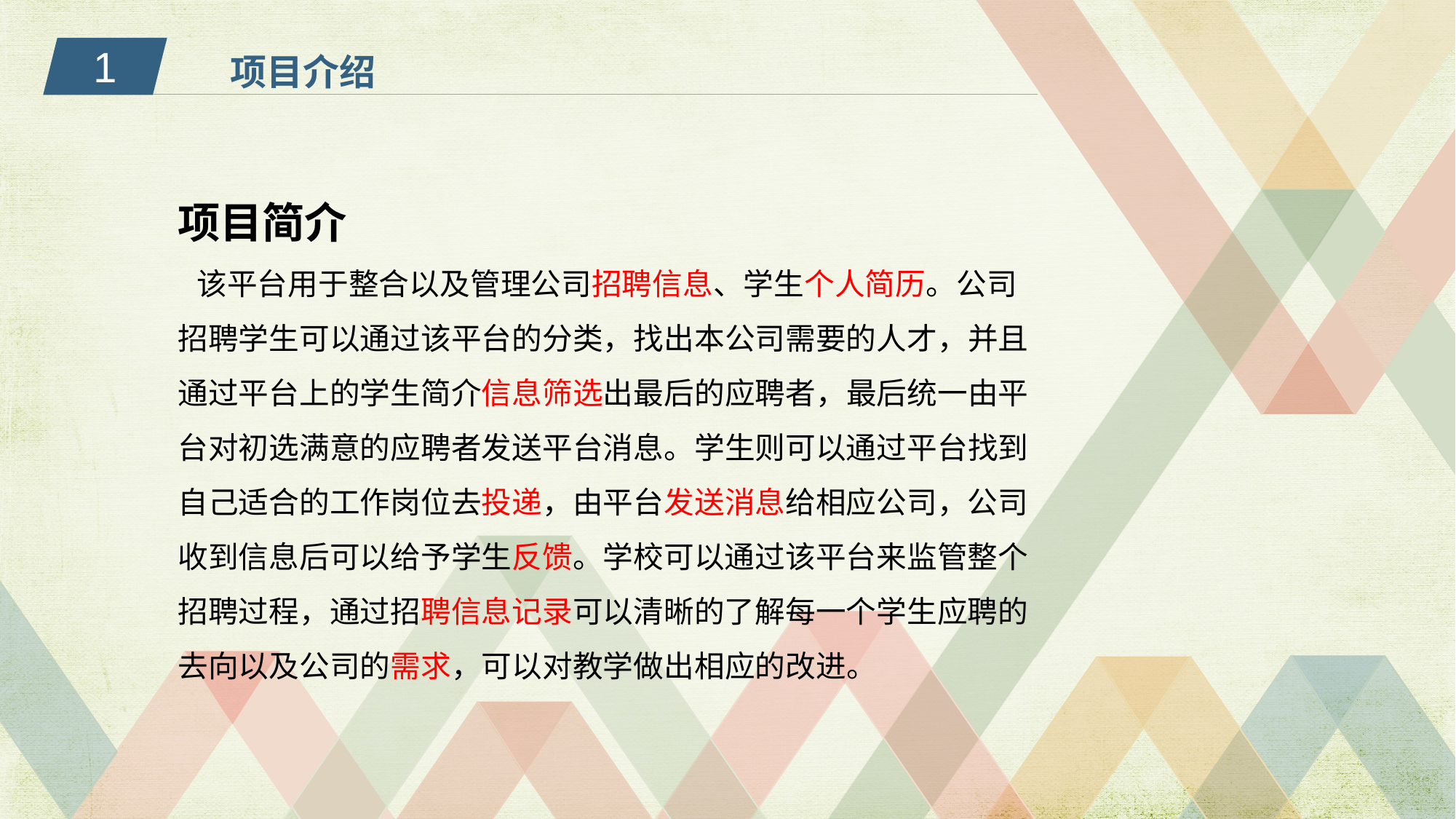

1

项目介绍

项目简介
  该平台用于整合以及管理公司招聘信息、学生个人简历。公司招聘学生可以通过该平台的分类，找出本公司需要的人才，并且通过平台上的学生简介信息筛选出最后的应聘者，最后统一由平台对初选满意的应聘者发送平台消息。学生则可以通过平台找到自己适合的工作岗位去投递，由平台发送消息给相应公司，公司收到信息后可以给予学生反馈。学校可以通过该平台来监管整个招聘过程，通过招聘信息记录可以清晰的了解每一个学生应聘的去向以及公司的需求，可以对教学做出相应的改进。